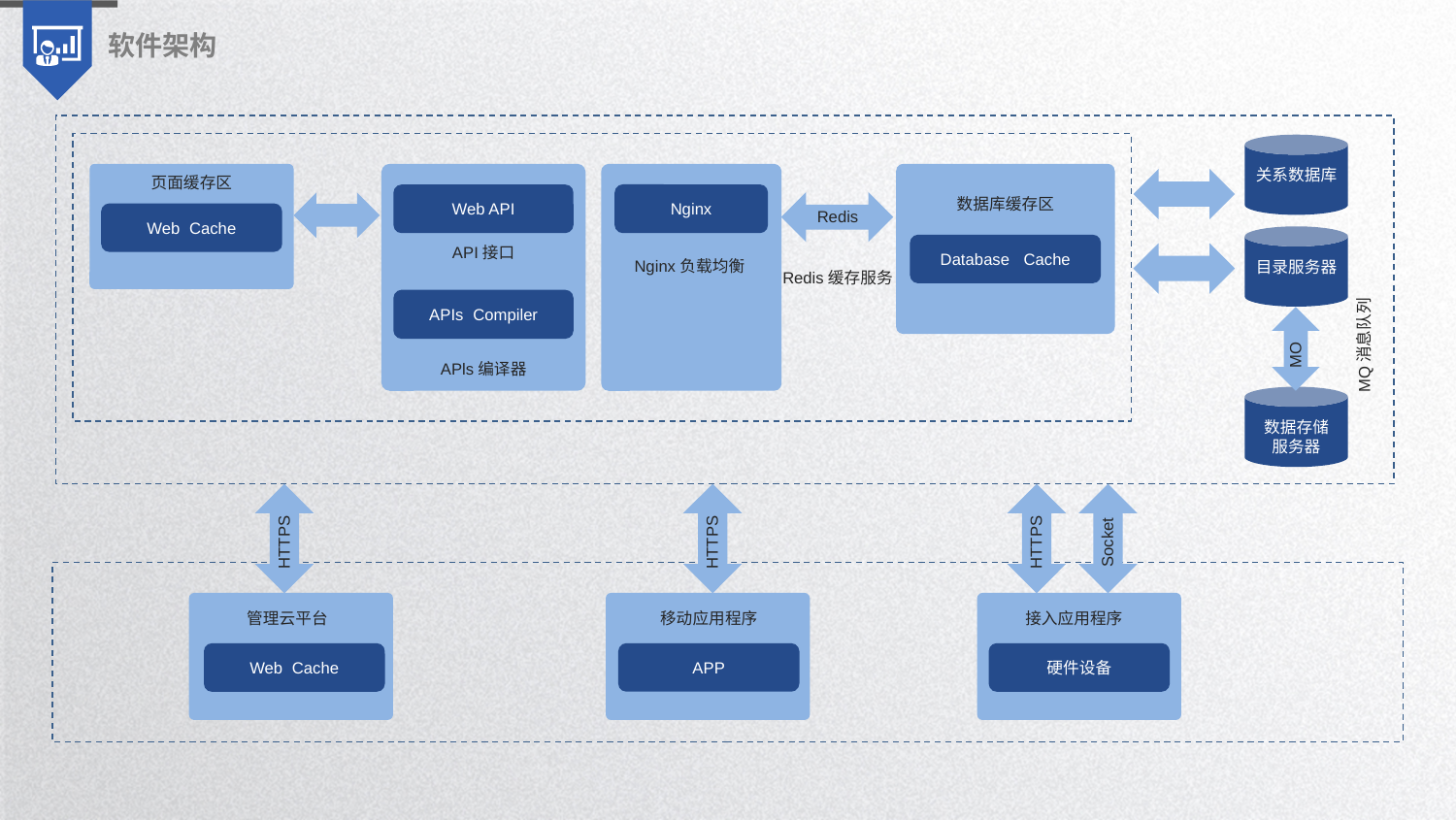

软件架构

关系数据库

Redis

页面缓存区

Nginx
Web API
数据库缓存区

Web  Cache

Database   Cache
API接口

Nginx负载均衡
目录服务器
Redis缓存服务
APIs  Compiler

MO
MQ消息队列
APls编译器

数据存储
服务器

HTTPS

HTTPS

HTTPS

Socket

管理云平台
移动应用程序
接入应用程序
Web  Cache
APP
硬件设备